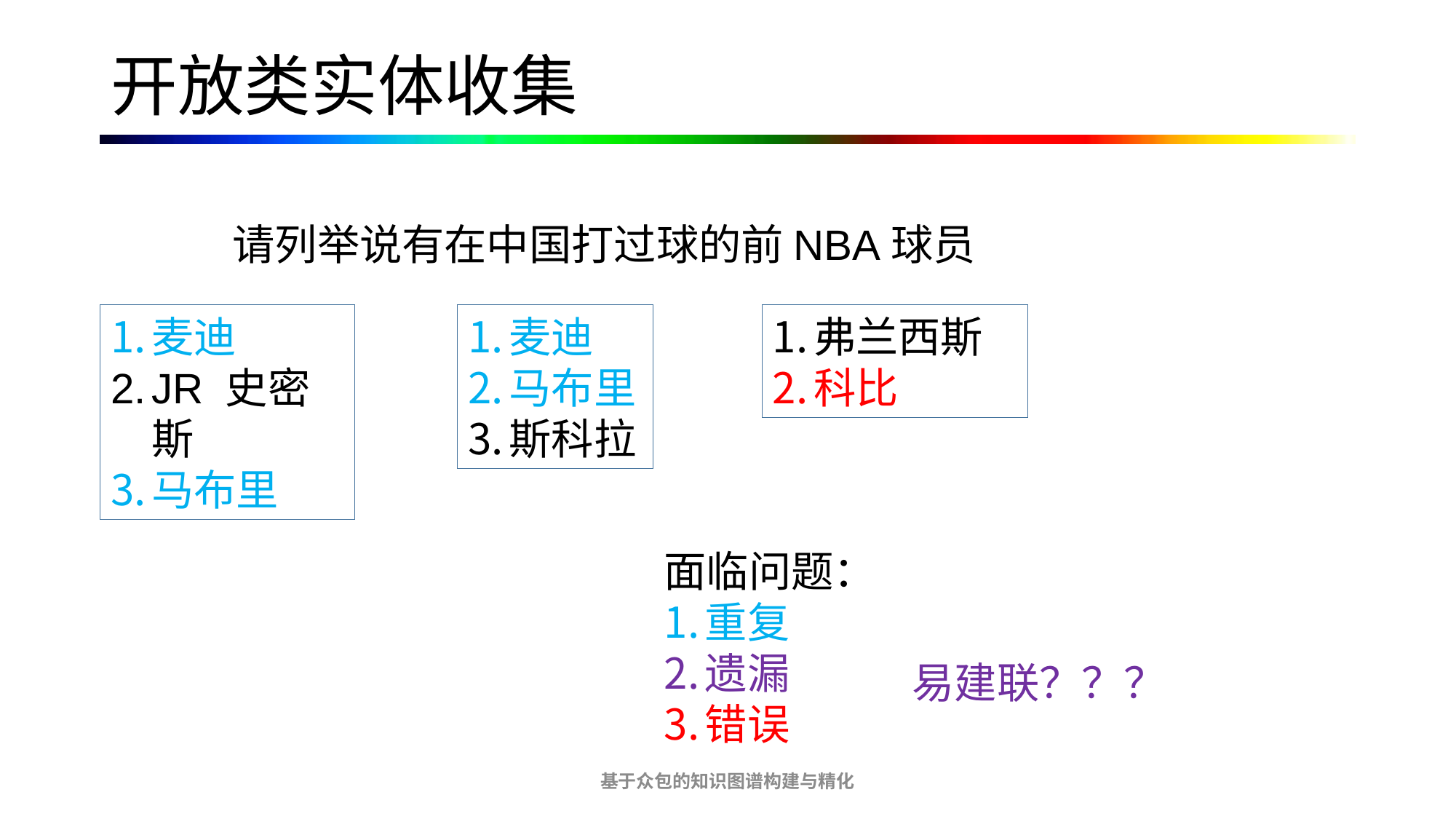

# 开放类实体收集
请列举说有在中国打过球的前NBA球员
麦迪
JR 史密斯
马布里
弗兰西斯
科比
麦迪
马布里
斯科拉
面临问题：
重复
遗漏
错误
易建联？？？

基于众包的知识图谱构建与精化
76